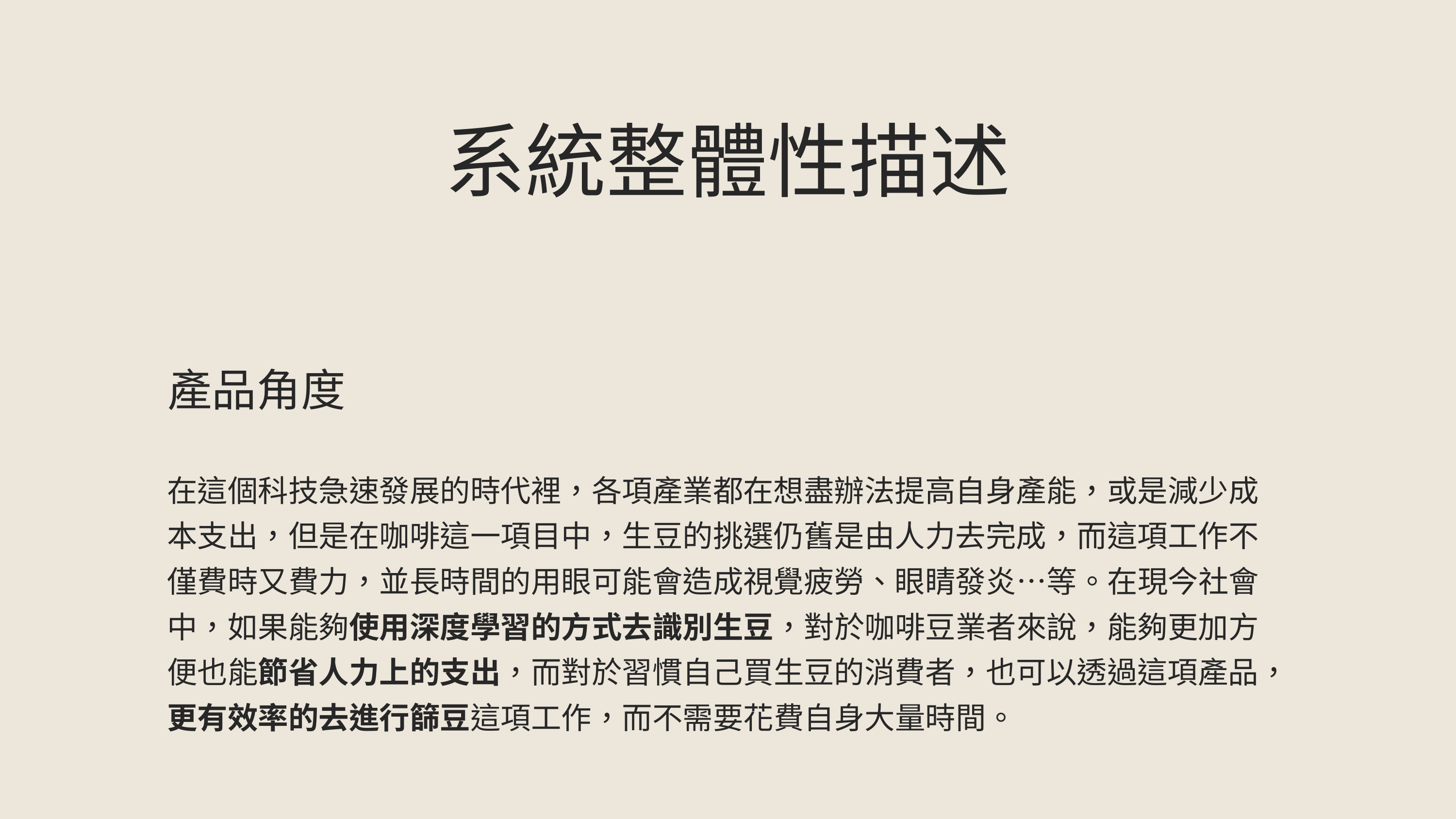

系統整體性描述
產品角度
在這個科技急速發展的時代裡，各項產業都在想盡辦法提高自身產能，或是減少成本支出，但是在咖啡這一項目中，生豆的挑選仍舊是由人力去完成，而這項工作不僅費時又費力，並長時間的用眼可能會造成視覺疲勞、眼睛發炎…等。在現今社會中，如果能夠使用深度學習的方式去識別生豆，對於咖啡豆業者來說，能夠更加方便也能節省人力上的支出，而對於習慣自己買生豆的消費者，也可以透過這項產品，更有效率的去進行篩豆這項工作，而不需要花費自身大量時間。